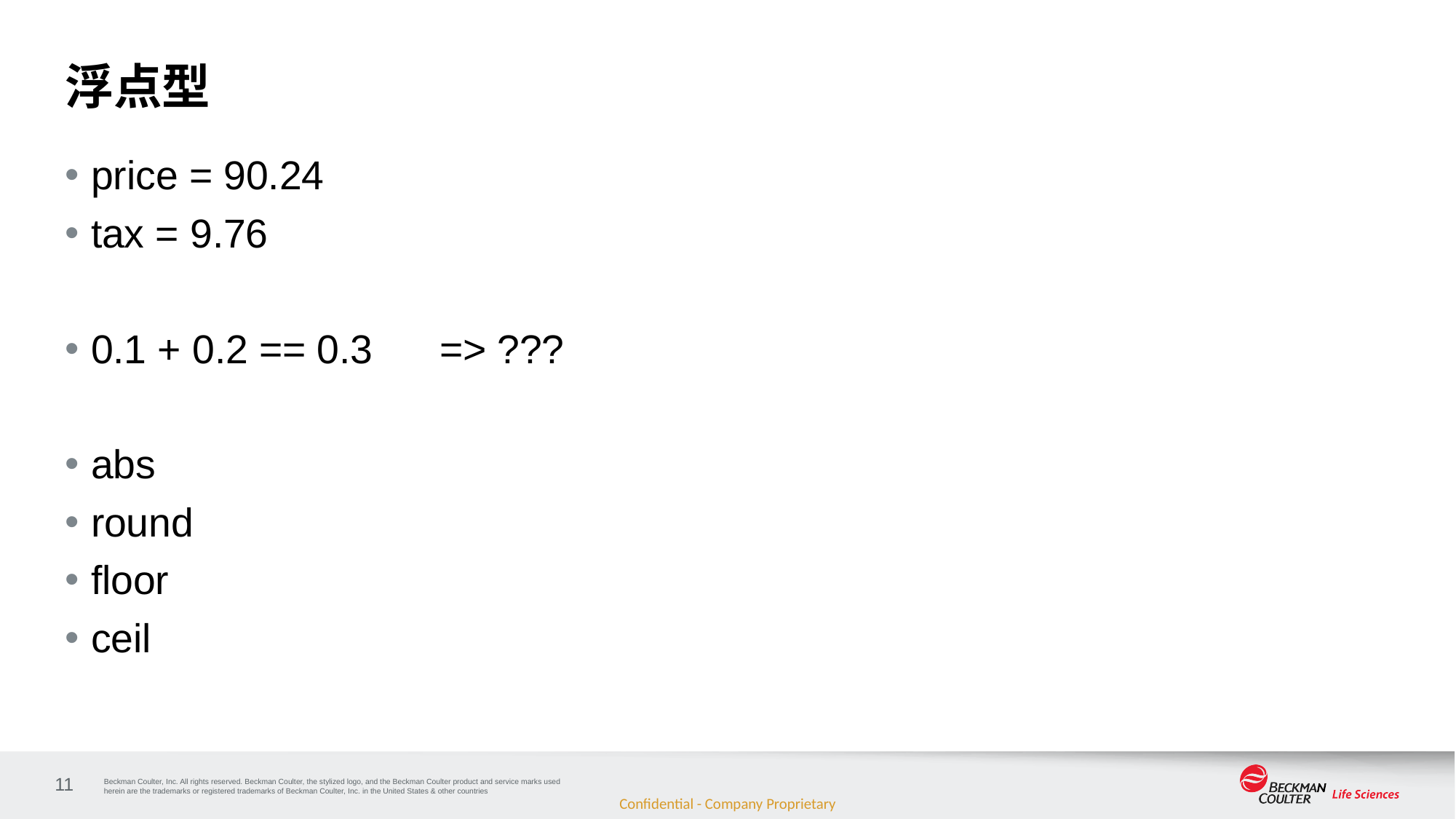

# 浮点型
price = 90.24
tax = 9.76

0.1 + 0.2 == 0.3      => ???

abs
round
floor
ceil